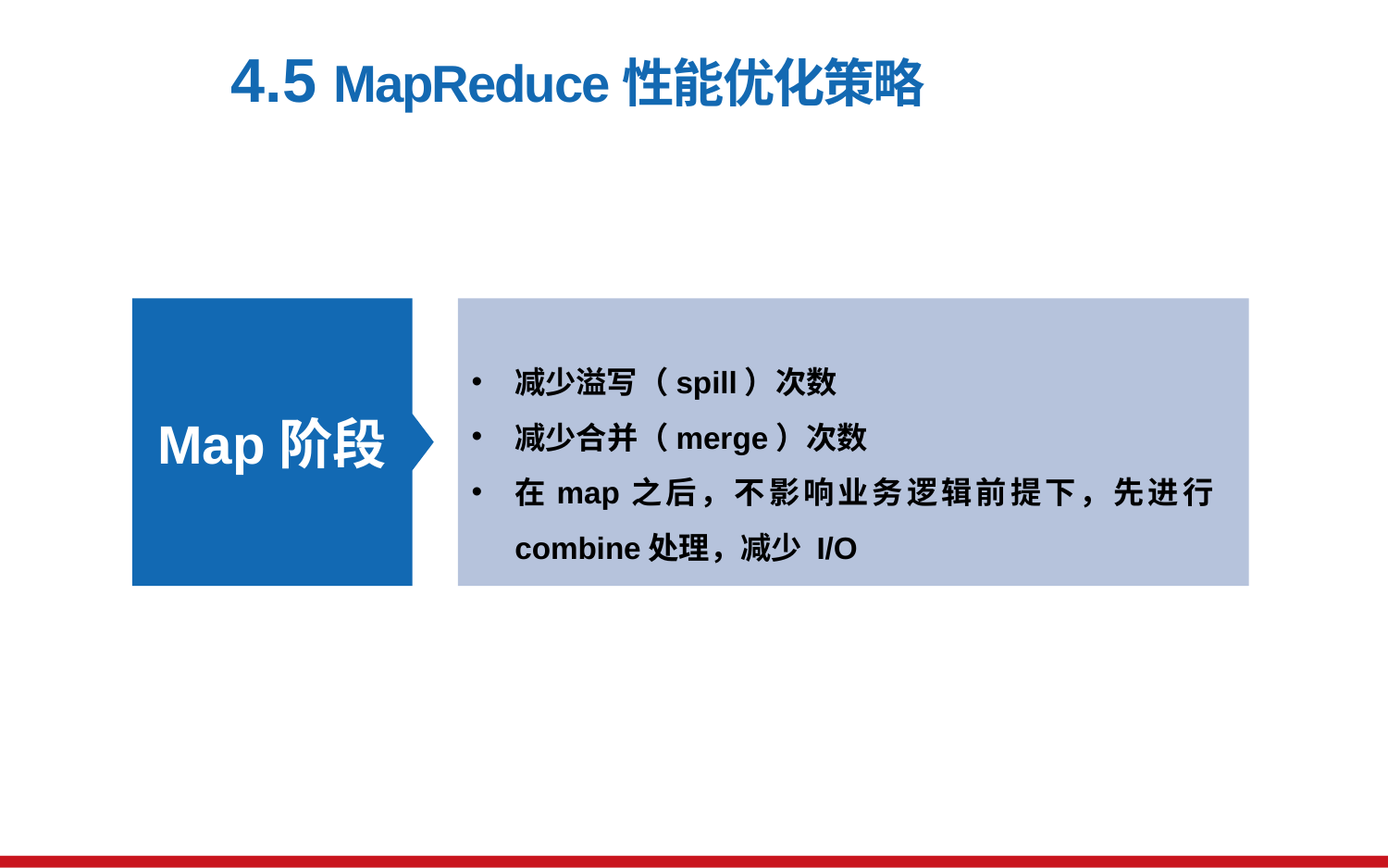

4.5 MapReduce性能优化策略

Map阶段

减少溢写（spill）次数
减少合并（merge）次数
在map之后，不影响业务逻辑前提下，先进行combine处理，减少 I/O